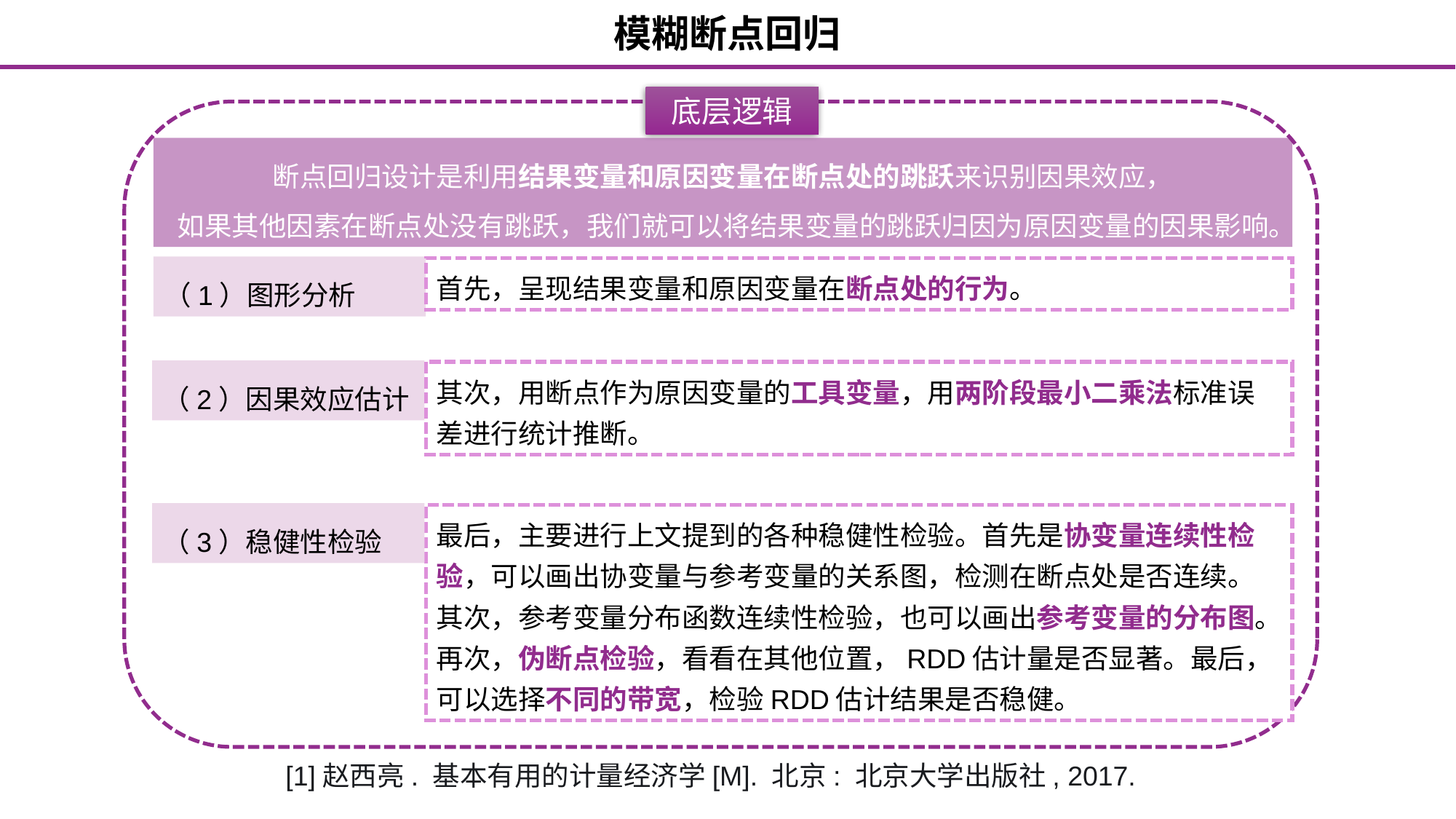

# 模糊断点回归
底层逻辑

断点回归设计是利用结果变量和原因变量在断点处的跳跃来识别因果效应，
如果其他因素在断点处没有跳跃，我们就可以将结果变量的跳跃归因为原因变量的因果影响。
（1）图形分析
首先，呈现结果变量和原因变量在断点处的行为。
（2）因果效应估计
其次，用断点作为原因变量的工具变量，用两阶段最小二乘法标准误差进行统计推断。
（3）稳健性检验
最后，主要进行上文提到的各种稳健性检验。首先是协变量连续性检验，可以画出协变量与参考变量的关系图，检测在断点处是否连续。其次，参考变量分布函数连续性检验，也可以画出参考变量的分布图。再次，伪断点检验，看看在其他位置，RDD估计量是否显著。最后，可以选择不同的带宽，检验RDD估计结果是否稳健。
[1]赵西亮. 基本有用的计量经济学[M]. 北京: 北京大学出版社, 2017.